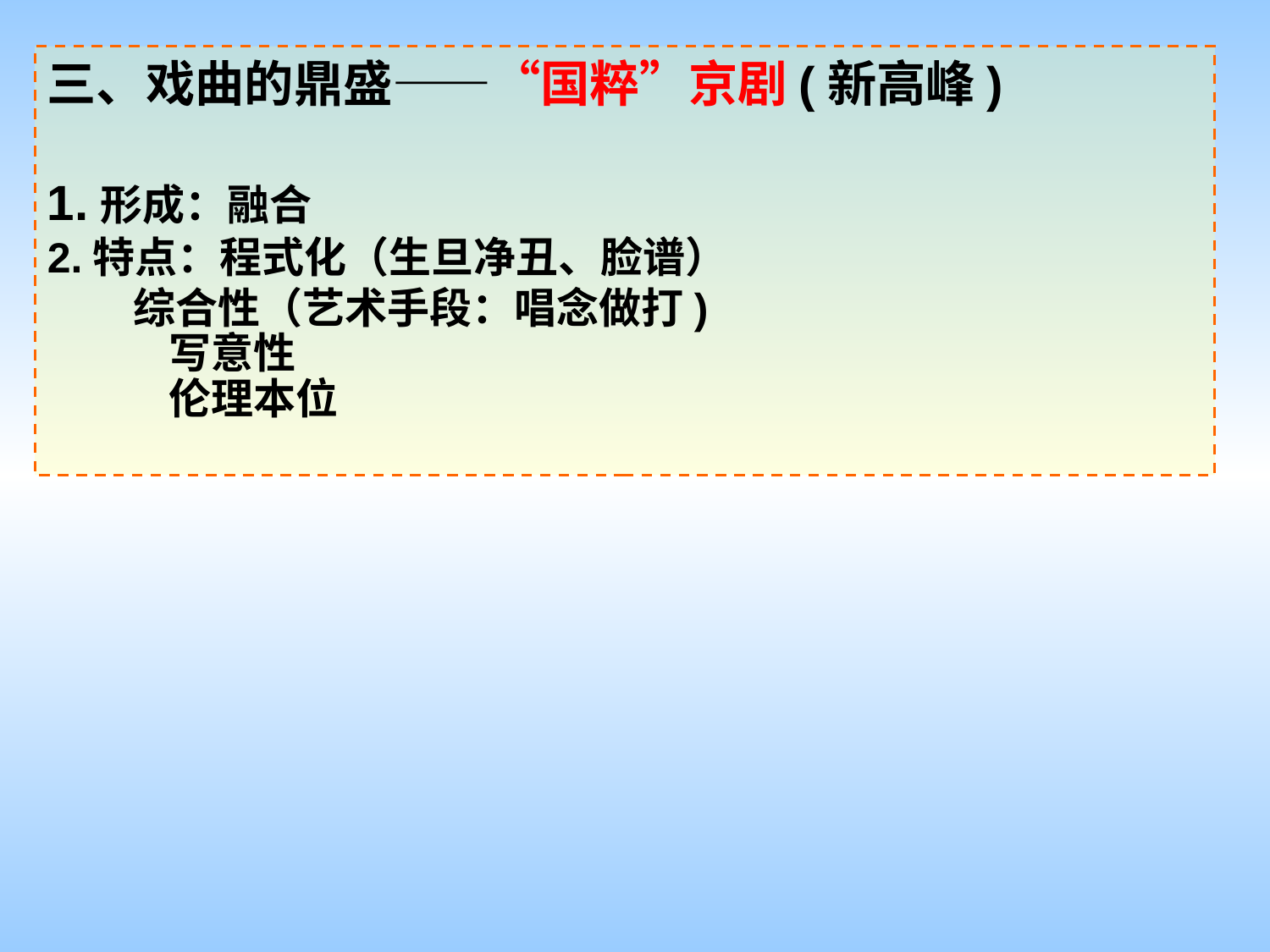

三、戏曲的鼎盛——“国粹”京剧(新高峰)

1.形成：融合
2.特点：程式化（生旦净丑、脸谱）
        综合性（艺术手段：唱念做打)
     写意性
     伦理本位